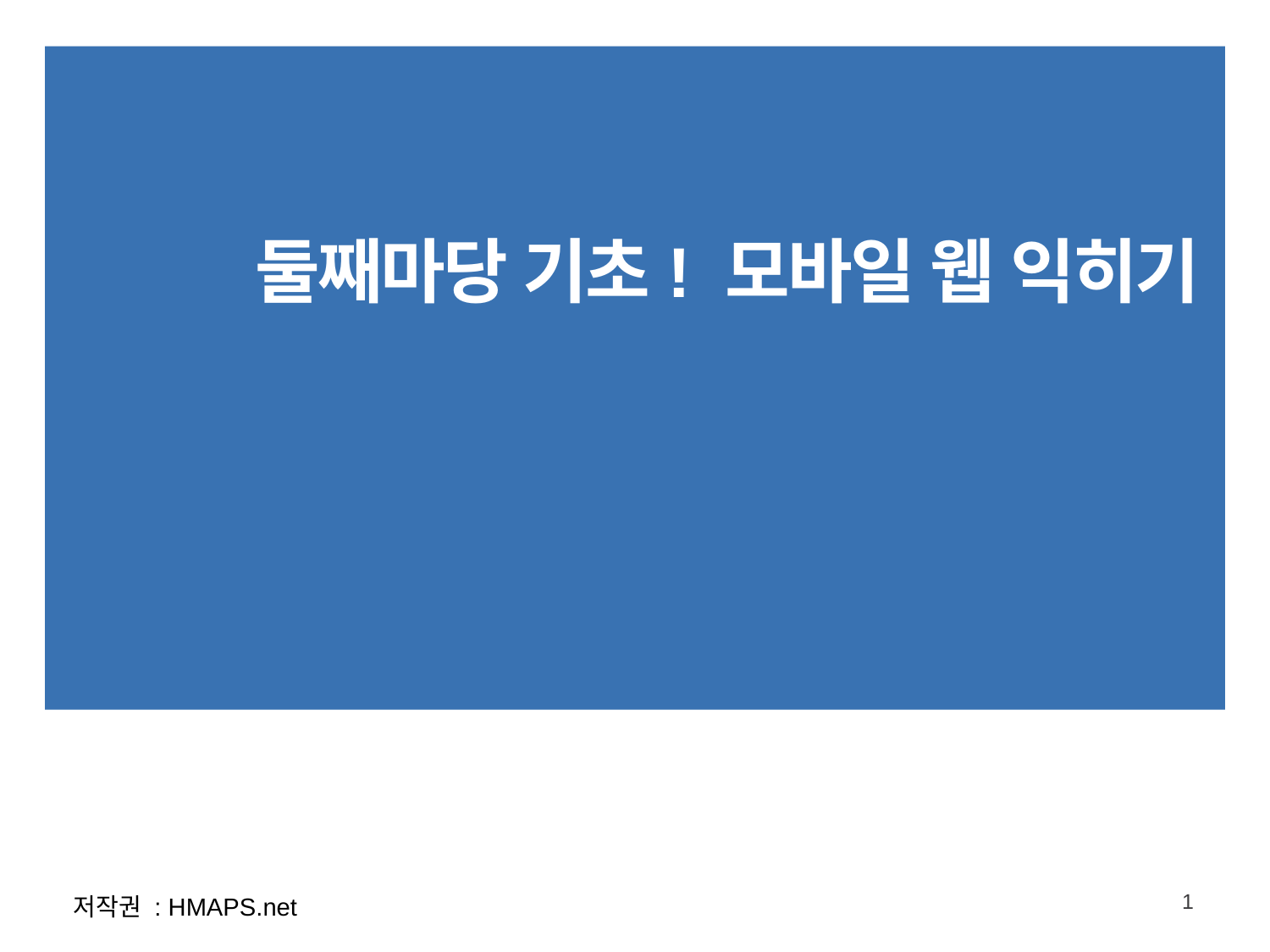

# 둘째마당 기초! 모바일 웹 익히기
저작권 : HMAPS.net
1